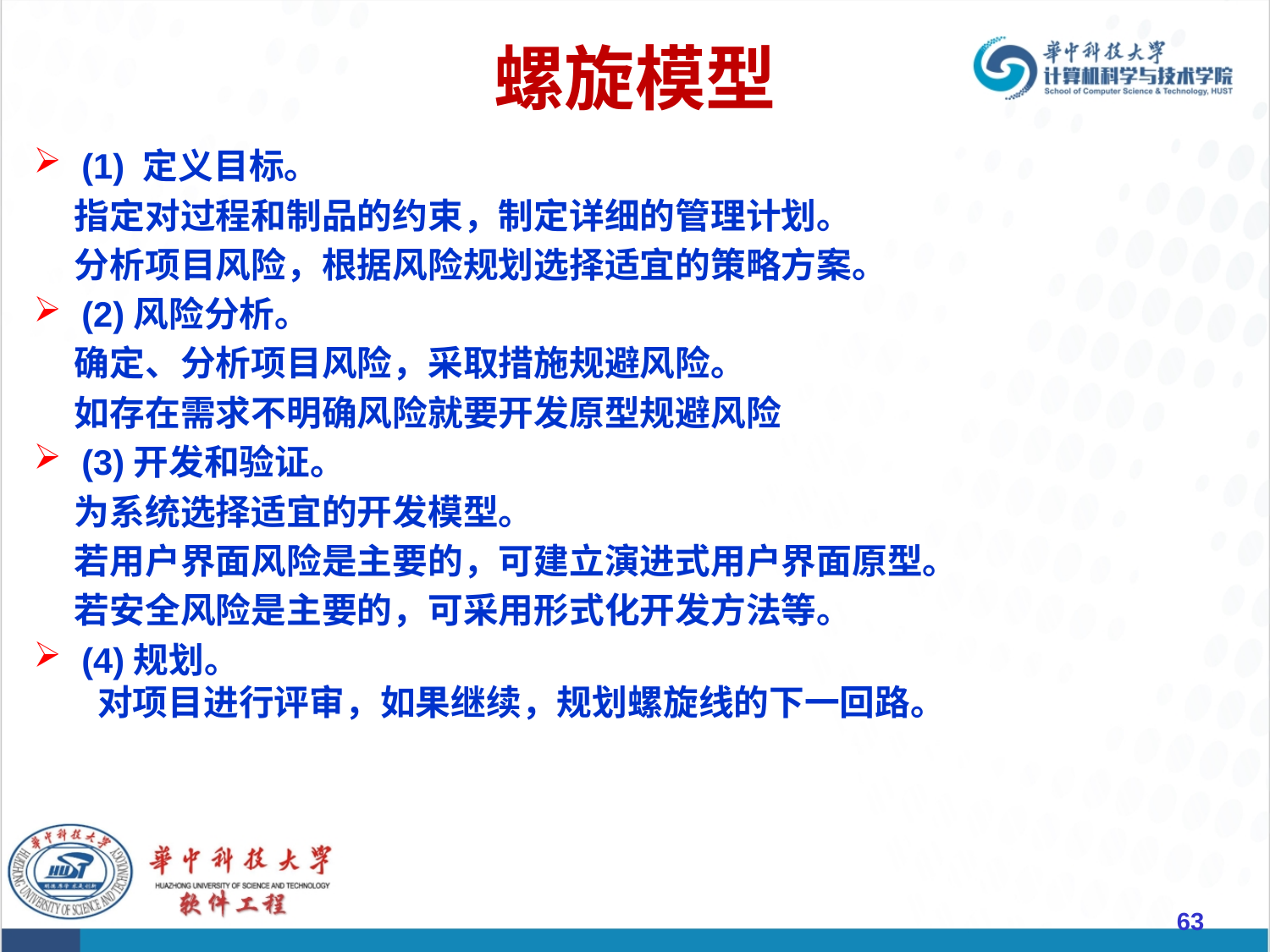

# 螺旋模型
(1) 定义目标。
    指定对过程和制品的约束，制定详细的管理计划。
    分析项目风险，根据风险规划选择适宜的策略方案。
(2)风险分析。
    确定、分析项目风险，采取措施规避风险。
    如存在需求不明确风险就要开发原型规避风险
(3)开发和验证。
    为系统选择适宜的开发模型。
    若用户界面风险是主要的，可建立演进式用户界面原型。
    若安全风险是主要的，可采用形式化开发方法等。
(4)规划。
  对项目进行评审，如果继续，规划螺旋线的下一回路。

63